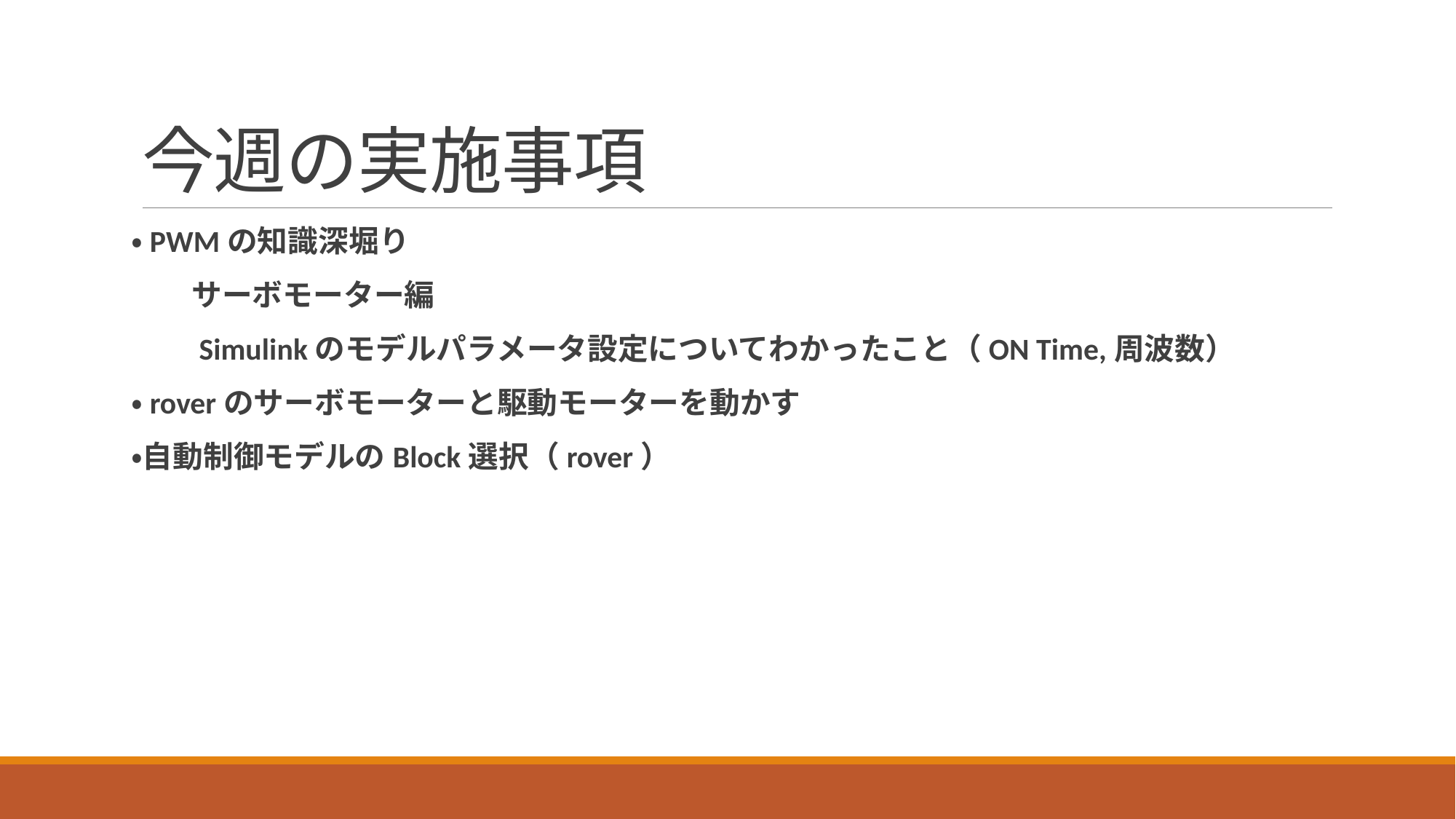

# 今週の実施事項
・PWMの知識深堀り
　　サーボモーター編
　　Simulinkのモデルパラメータ設定についてわかったこと（ON Time,周波数）
・roverのサーボモーターと駆動モーターを動かす
・自動制御モデルのBlock選択（rover）